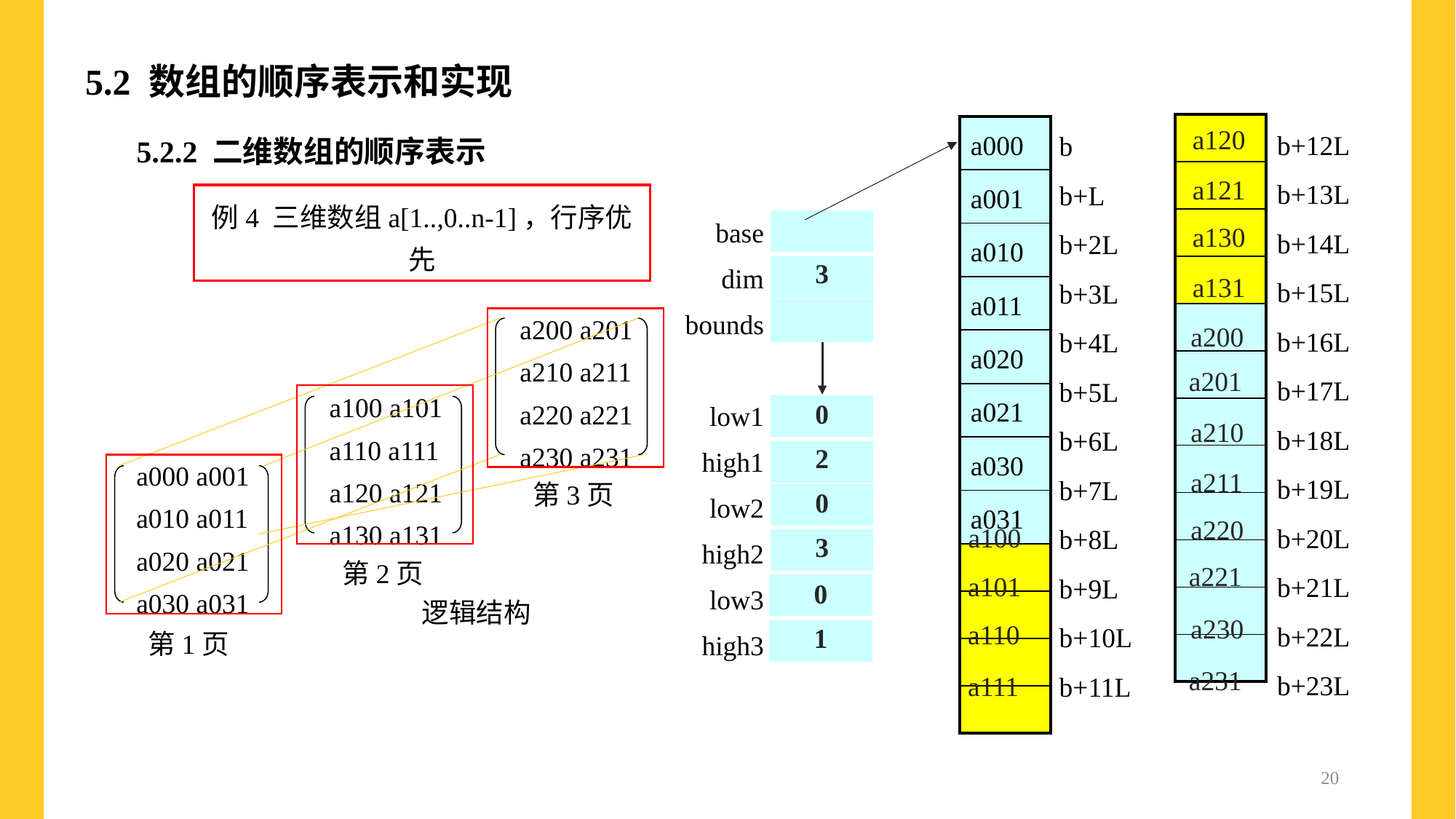

5.2 数组的顺序表示和实现
b+12L
b+13L
b+14L
b+15L
b+16L
b+17L
b+18L
b+19L
b+20L
b+21L
b+22L
b+23L
b
b+L
b+2L
b+3L
b+4L
b+5L
b+6L
b+7L
b+8L
b+9L
b+10L
b+11L
|  |
| --- |
|  |
|  |
|  |
|  |
|  |
|  |
|  |
|  |
|  |
|  |
|  |
5.2.2 二维数组的顺序表示
| a000 |
| --- |
| a001 |
| a010 |
| a011 |
| a020 |
| a021 |
| a030 |
| a031 |
|  |
|  |
|  |
|  |
a120
a121
例4 三维数组a[1..,0..n-1]，行序优先
base
dim
bounds

low1
high1
low2
high2
low3
high3
|  |
| --- |
| 3 |
|  |
a130
a131
a200 a201
a210 a211
a220 a221
a230 a231

a200

a201
a100 a101
a110 a111
a120 a121
a130 a131

| 0 |
| --- |
| 2 |

a210
a000 a001
a010 a011
a020 a021
a030 a031

a211
第3页

| 0 |
| --- |
| 3 |
a220
a100
第2页
a221
a101
| 0 |
| --- |
| 1 |
逻辑结构
a230
第1页
a110
a231
a111
20